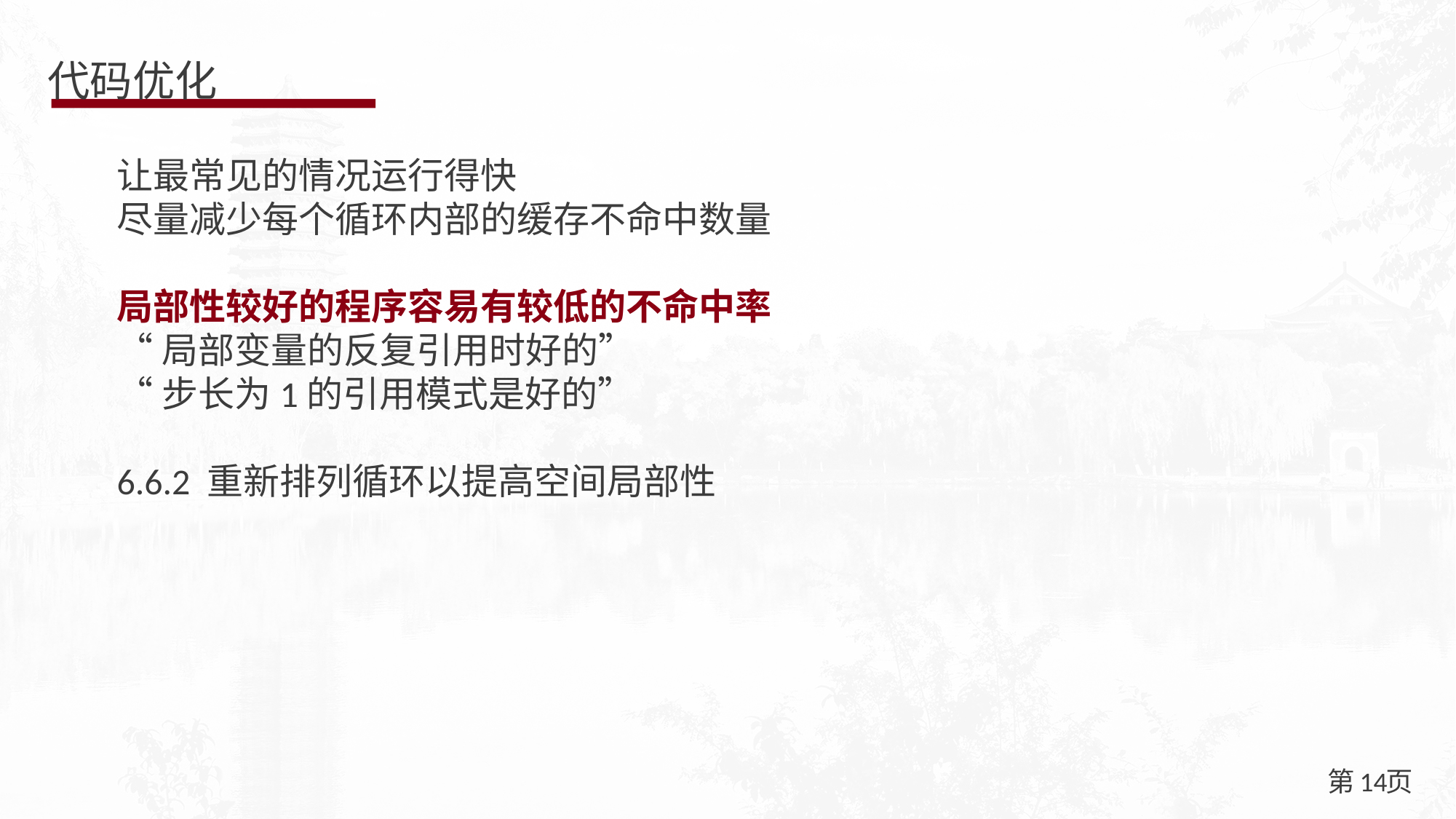

代码优化

让最常见的情况运行得快
尽量减少每个循环内部的缓存不命中数量

局部性较好的程序容易有较低的不命中率
“局部变量的反复引用时好的”
“步长为1的引用模式是好的”

6.6.2 重新排列循环以提高空间局部性

14